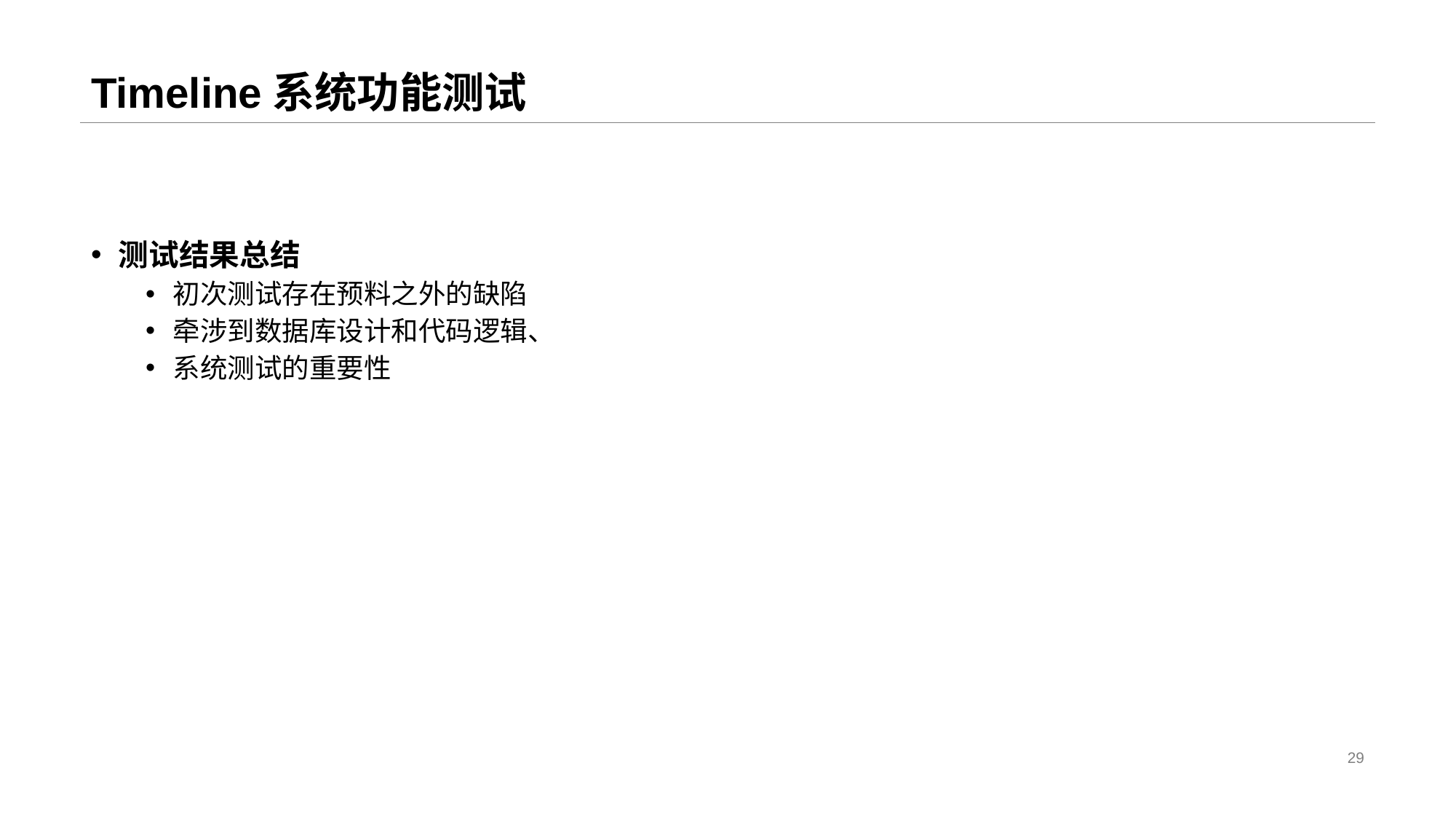

# Timeline系统功能测试

测试结果总结
初次测试存在预料之外的缺陷
牵涉到数据库设计和代码逻辑、
系统测试的重要性

29